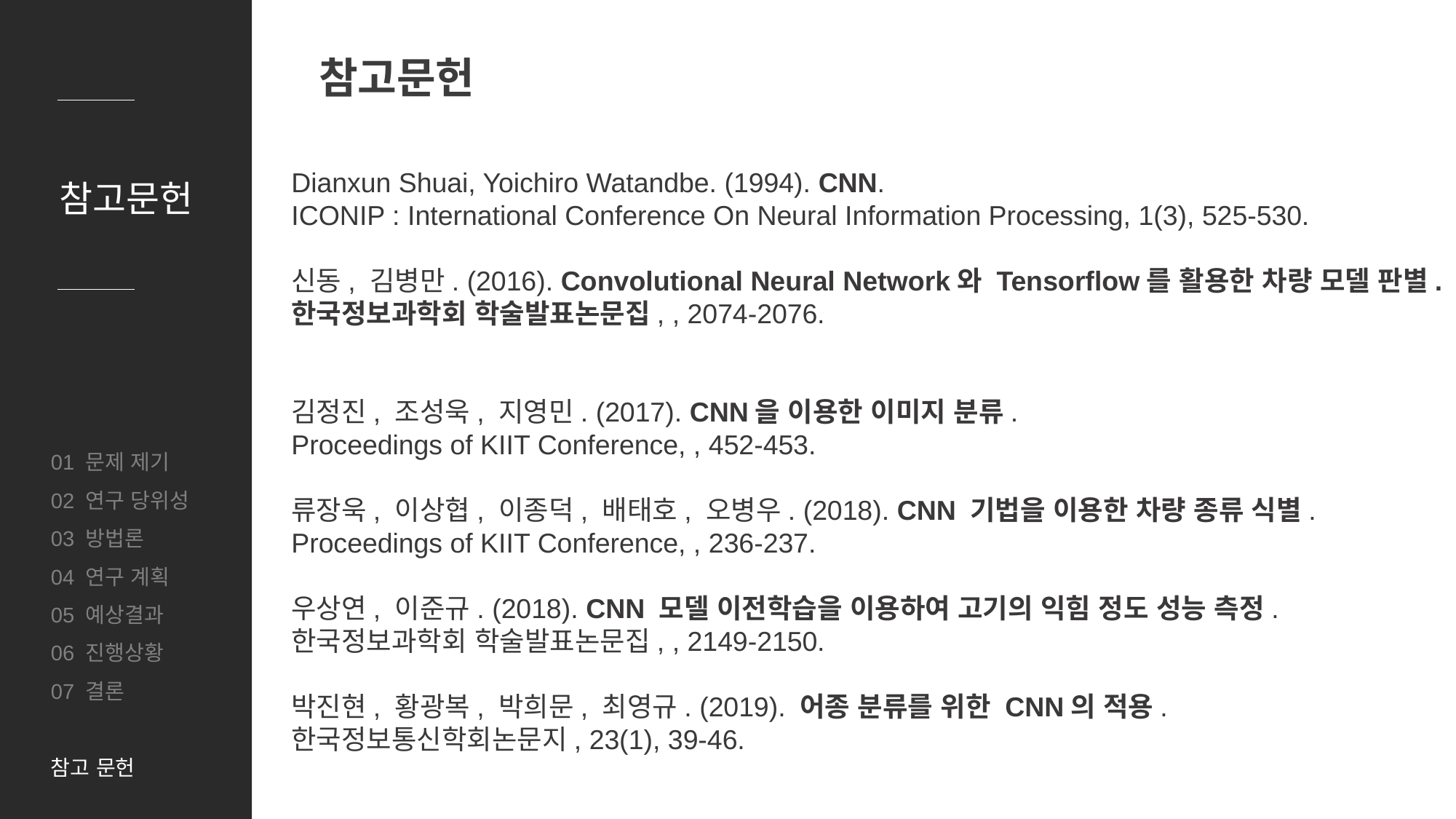

참고문헌

참고문헌
Dianxun Shuai, Yoichiro Watandbe. (1994). CNN.
ICONIP : International Conference On Neural Information Processing, 1(3), 525-530.

신동, 김병만. (2016). Convolutional Neural Network와 Tensorflow를 활용한 차량 모델 판별. 한국정보과학회 학술발표논문집, , 2074-2076.

김정진, 조성욱, 지영민. (2017). CNN을 이용한 이미지 분류.
Proceedings of KIIT Conference, , 452-453.

류장욱, 이상협, 이종덕, 배태호, 오병우. (2018). CNN 기법을 이용한 차량 종류 식별. Proceedings of KIIT Conference, , 236-237.

우상연, 이준규. (2018). CNN 모델 이전학습을 이용하여 고기의 익힘 정도 성능 측정.
한국정보과학회 학술발표논문집, , 2149-2150.

박진현, 황광복, 박희문, 최영규. (2019). 어종 분류를 위한 CNN의 적용.
한국정보통신학회논문지, 23(1), 39-46.
01 문제 제기
02 연구 당위성
03 방법론
04 연구 계획
05 예상결과
06 진행상황
07 결론

참고 문헌